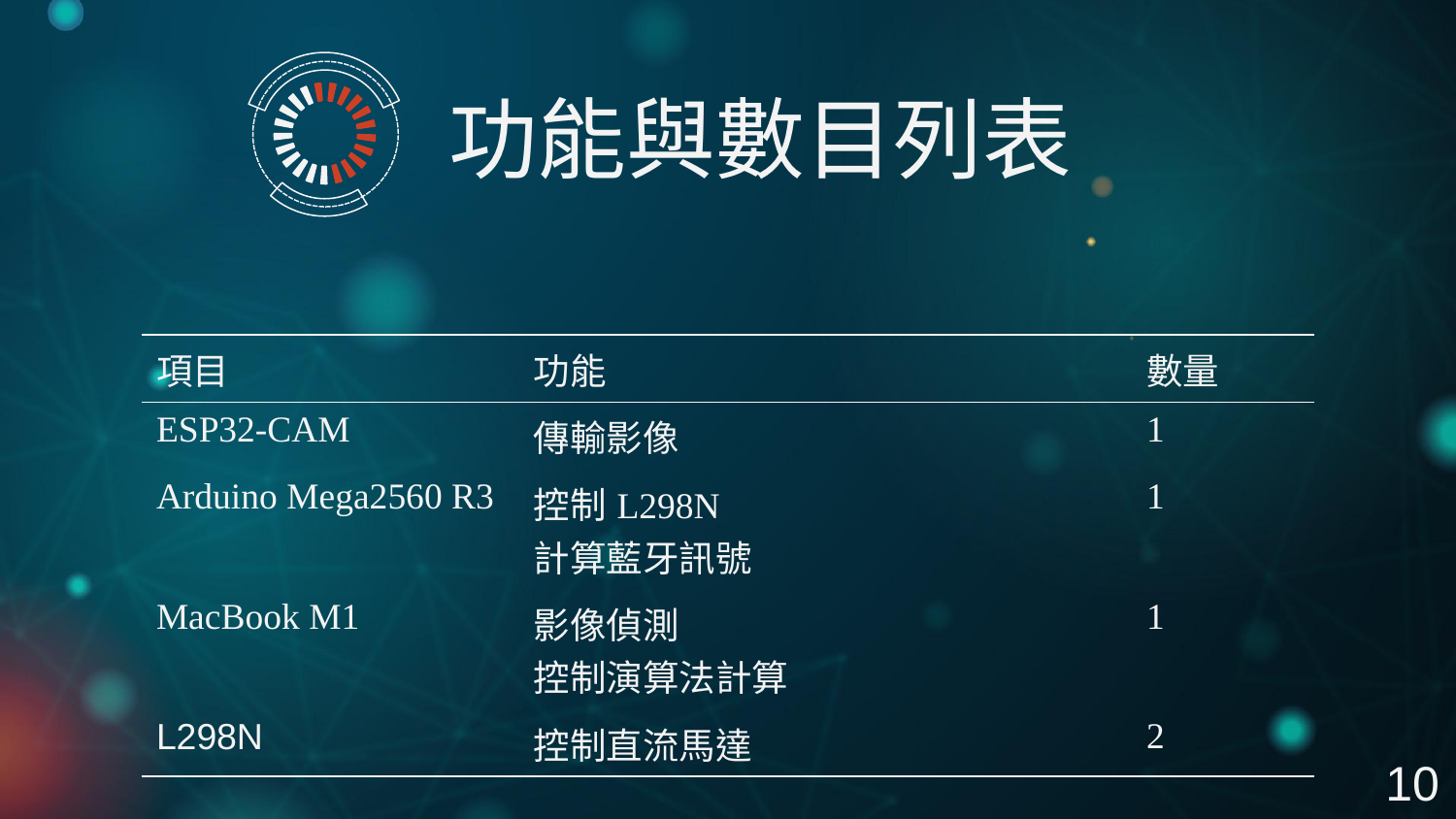

功能與數目列表

| 項目 | 功能 | 數量 |
| --- | --- | --- |
| ESP32-CAM | 傳輸影像 | 1 |
| Arduino Mega2560 R3 | 控制L298N 計算藍牙訊號 | 1 |
| MacBook M1 | 影像偵測 控制演算法計算 | 1 |
| L298N | 控制直流馬達 | 2 |